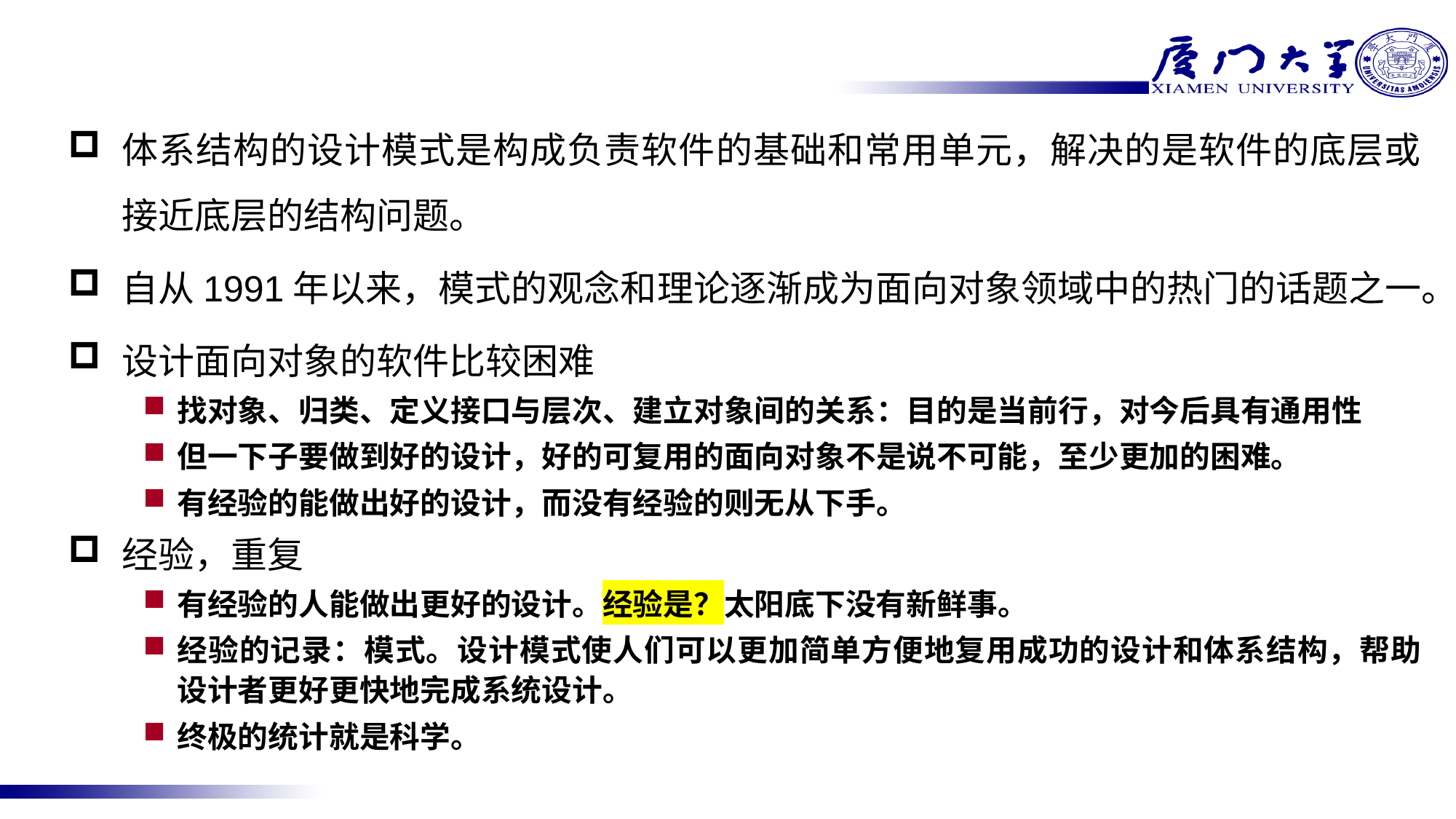

体系结构的设计模式是构成负责软件的基础和常用单元，解决的是软件的底层或接近底层的结构问题。
自从1991年以来，模式的观念和理论逐渐成为面向对象领域中的热门的话题之一。
设计面向对象的软件比较困难
找对象、归类、定义接口与层次、建立对象间的关系：目的是当前行，对今后具有通用性
但一下子要做到好的设计，好的可复用的面向对象不是说不可能，至少更加的困难。
有经验的能做出好的设计，而没有经验的则无从下手。
经验，重复
有经验的人能做出更好的设计。经验是？太阳底下没有新鲜事。
经验的记录：模式。设计模式使人们可以更加简单方便地复用成功的设计和体系结构，帮助设计者更好更快地完成系统设计。
终极的统计就是科学。